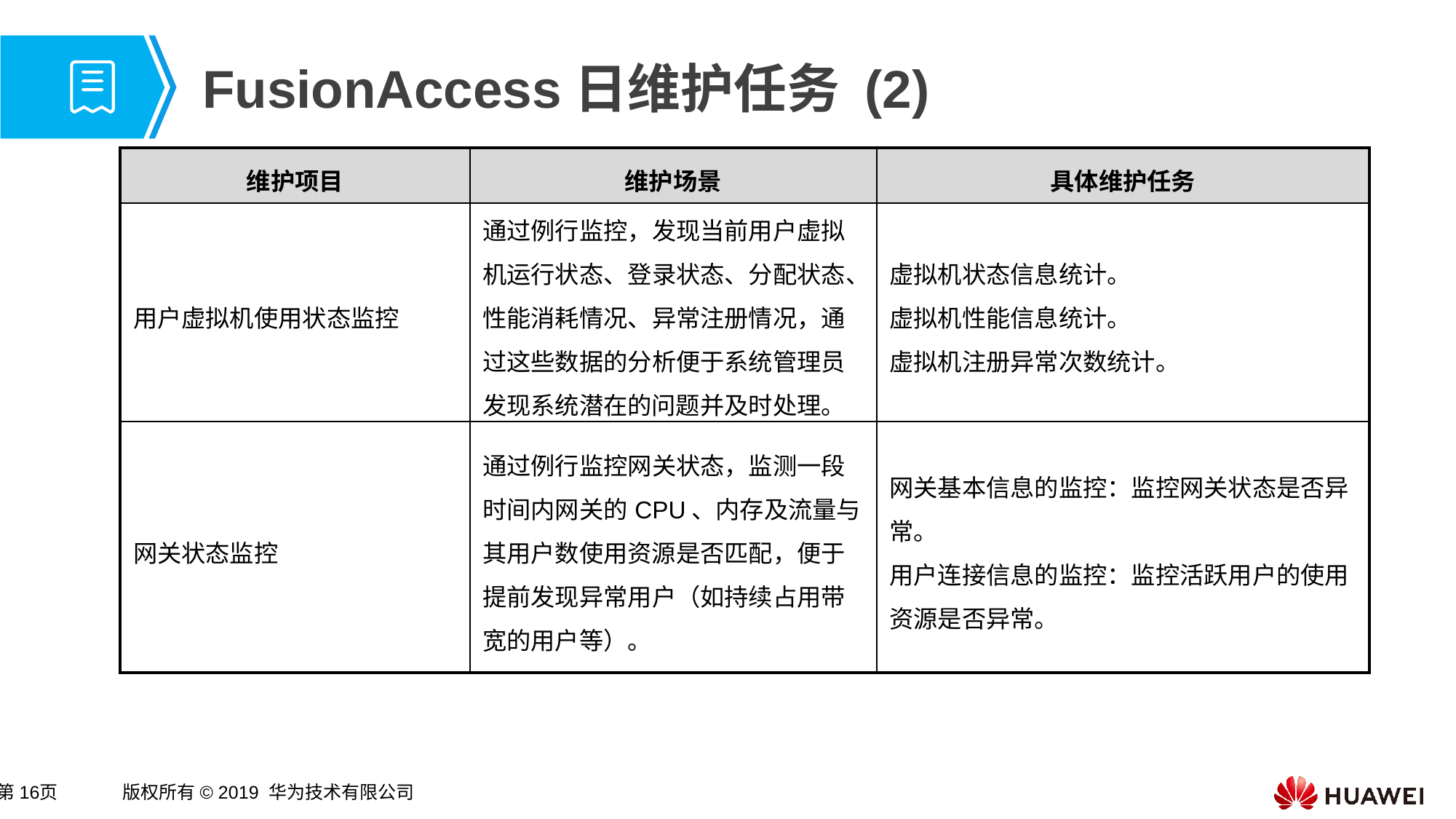

# FusionAccess日维护任务 (2)

| 维护项目 | 维护场景 | 具体维护任务 |
| --- | --- | --- |
| 用户虚拟机使用状态监控 | 通过例行监控，发现当前用户虚拟机运行状态、登录状态、分配状态、性能消耗情况、异常注册情况，通过这些数据的分析便于系统管理员发现系统潜在的问题并及时处理。 | 虚拟机状态信息统计。 虚拟机性能信息统计。 虚拟机注册异常次数统计。 |
| 网关状态监控 | 通过例行监控网关状态，监测一段时间内网关的CPU、内存及流量与其用户数使用资源是否匹配，便于提前发现异常用户（如持续占用带宽的用户等）。 | 网关基本信息的监控：监控网关状态是否异常。 用户连接信息的监控：监控活跃用户的使用资源是否异常。 |